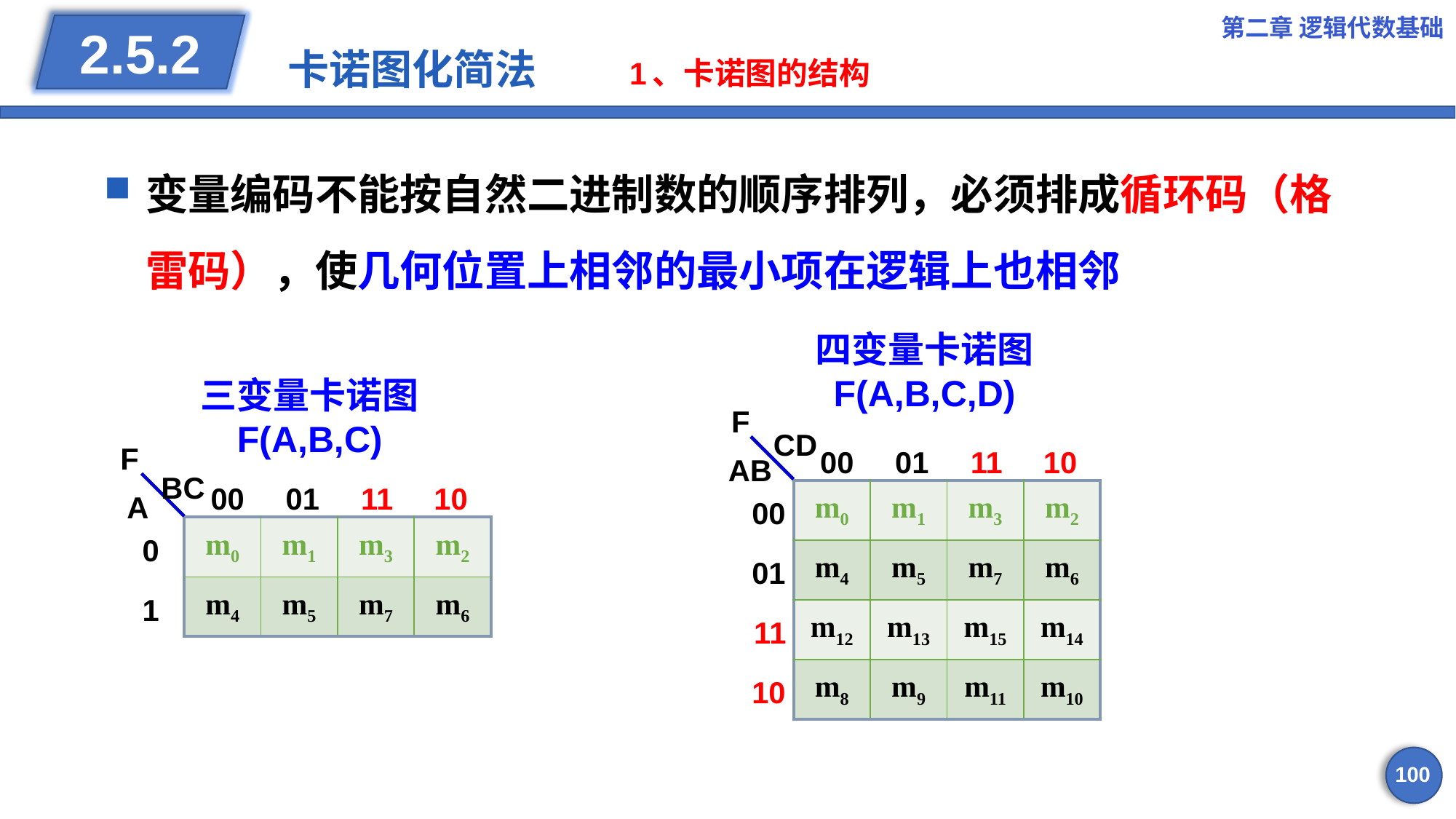

第二章 逻辑代数基础
# 卡诺图化简法         1、卡诺图的结构
2.5.2
变量编码不能按自然二进制数的顺序排列，必须排成循环码（格雷码），使几何位置上相邻的最小项在逻辑上也相邻
四变量卡诺图
F(A,B,C,D)
三变量卡诺图
F(A,B,C)
F
CD
F
00
01
11
10
AB
BC
00
01
11
10
| m0 | m1 | m3 | m2 |
| --- | --- | --- | --- |
| m4 | m5 | m7 | m6 |
| m12 | m13 | m15 | m14 |
| m8 | m9 | m11 | m10 |
A
00
| m0 | m1 | m3 | m2 |
| --- | --- | --- | --- |
| m4 | m5 | m7 | m6 |
0
01
1
11
10
100